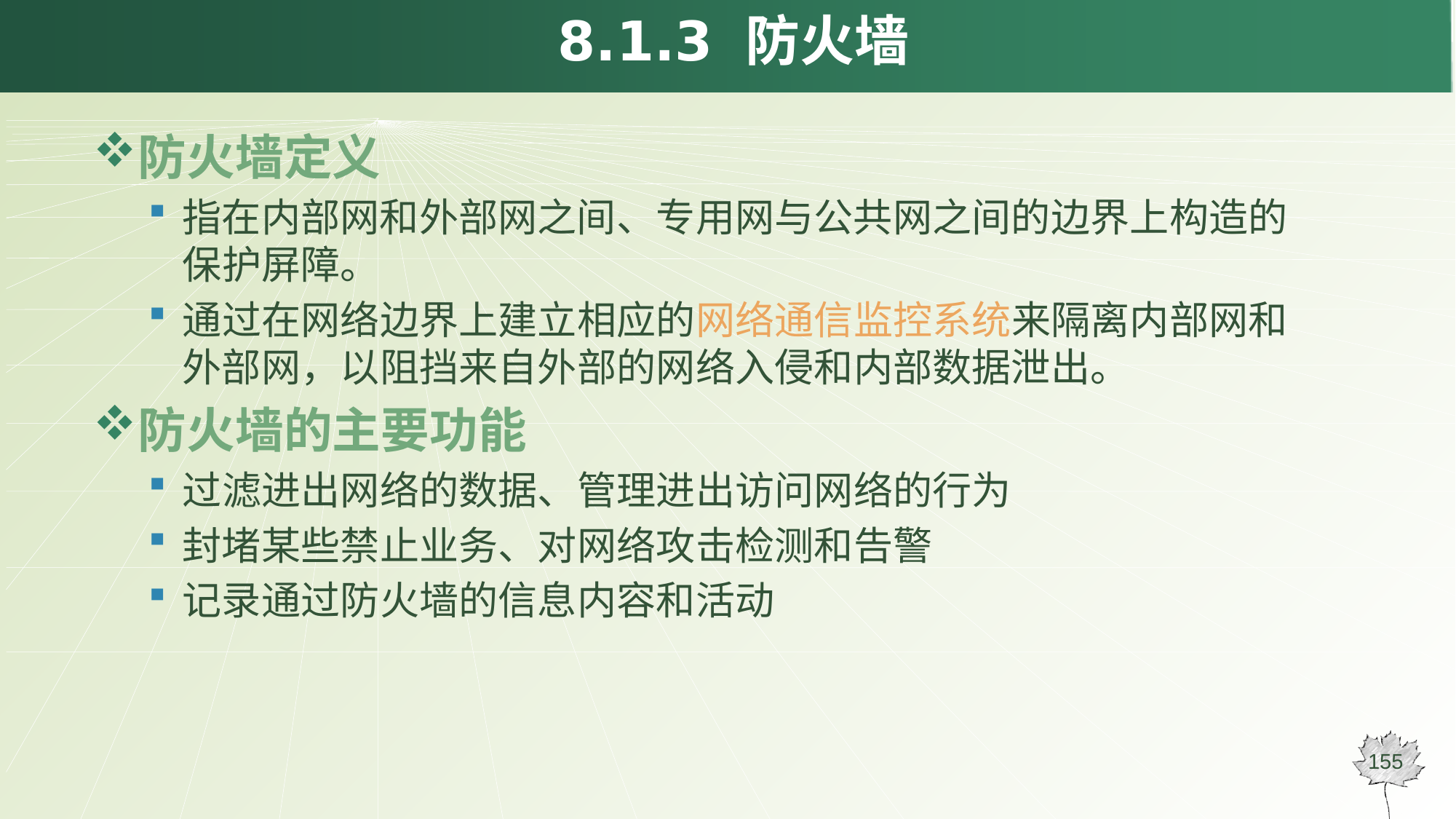

# 8.1.3 防火墙
防火墙定义
指在内部网和外部网之间、专用网与公共网之间的边界上构造的保护屏障。
通过在网络边界上建立相应的网络通信监控系统来隔离内部网和外部网，以阻挡来自外部的网络入侵和内部数据泄出。
防火墙的主要功能
过滤进出网络的数据、管理进出访问网络的行为
封堵某些禁止业务、对网络攻击检测和告警
记录通过防火墙的信息内容和活动
155